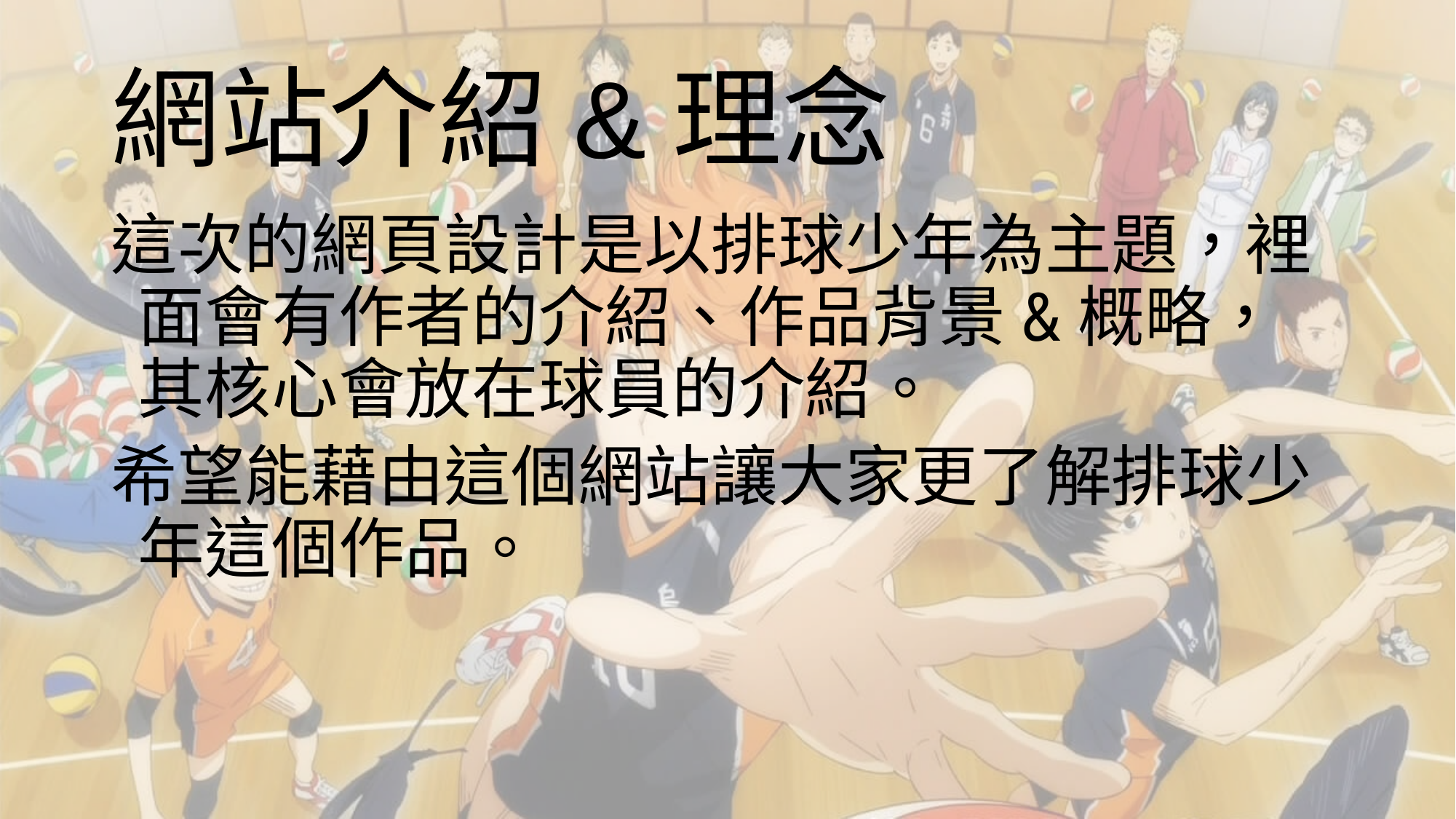

# 網站介紹&理念
這次的網頁設計是以排球少年為主題，裡面會有作者的介紹、作品背景&概略，其核心會放在球員的介紹。
希望能藉由這個網站讓大家更了解排球少年這個作品。